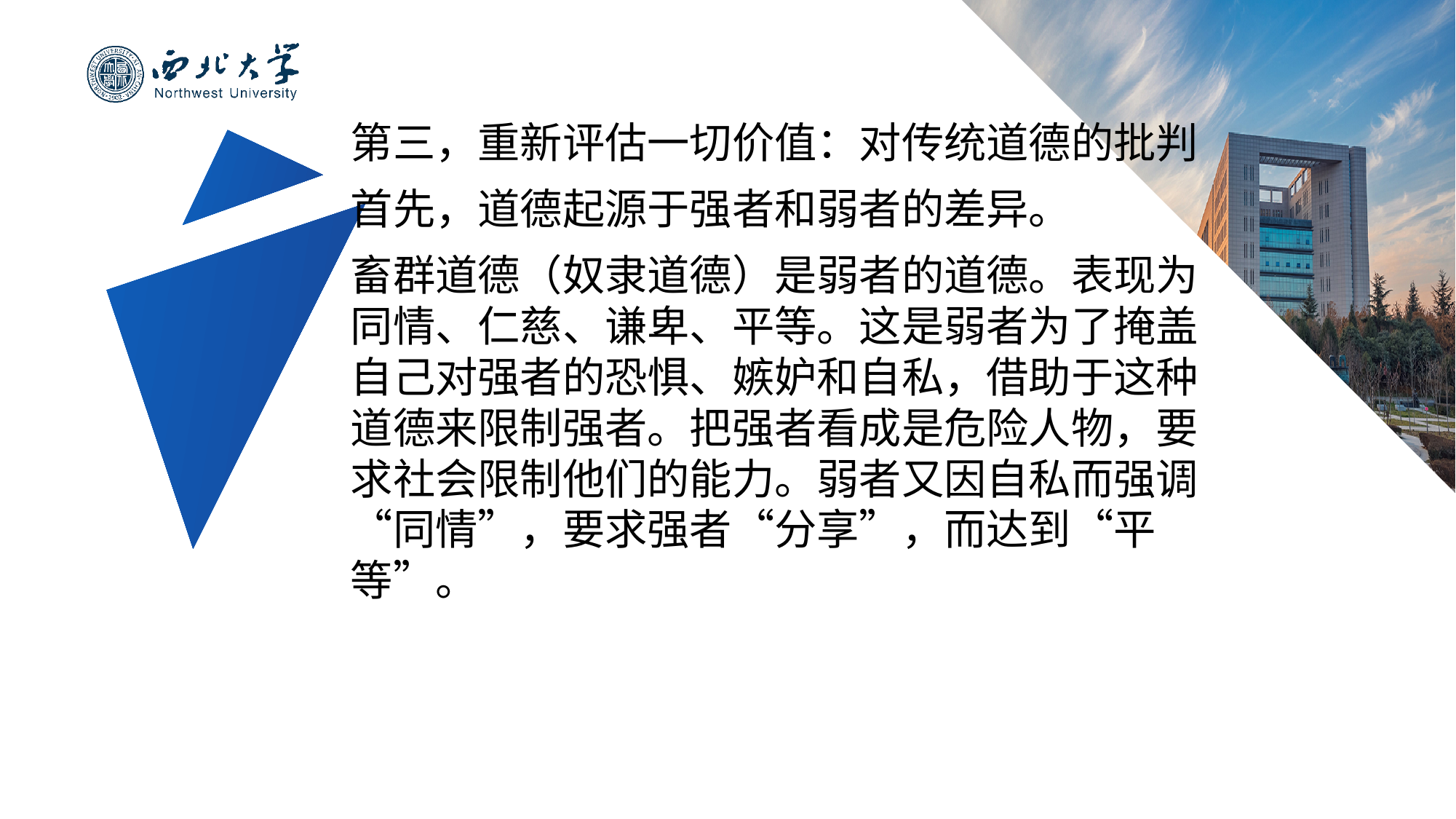

第三，重新评估一切价值：对传统道德的批判
首先，道德起源于强者和弱者的差异。
畜群道德（奴隶道德）是弱者的道德。表现为同情、仁慈、谦卑、平等。这是弱者为了掩盖自己对强者的恐惧、嫉妒和自私，借助于这种道德来限制强者。把强者看成是危险人物，要求社会限制他们的能力。弱者又因自私而强调“同情”，要求强者“分享”，而达到“平等”。